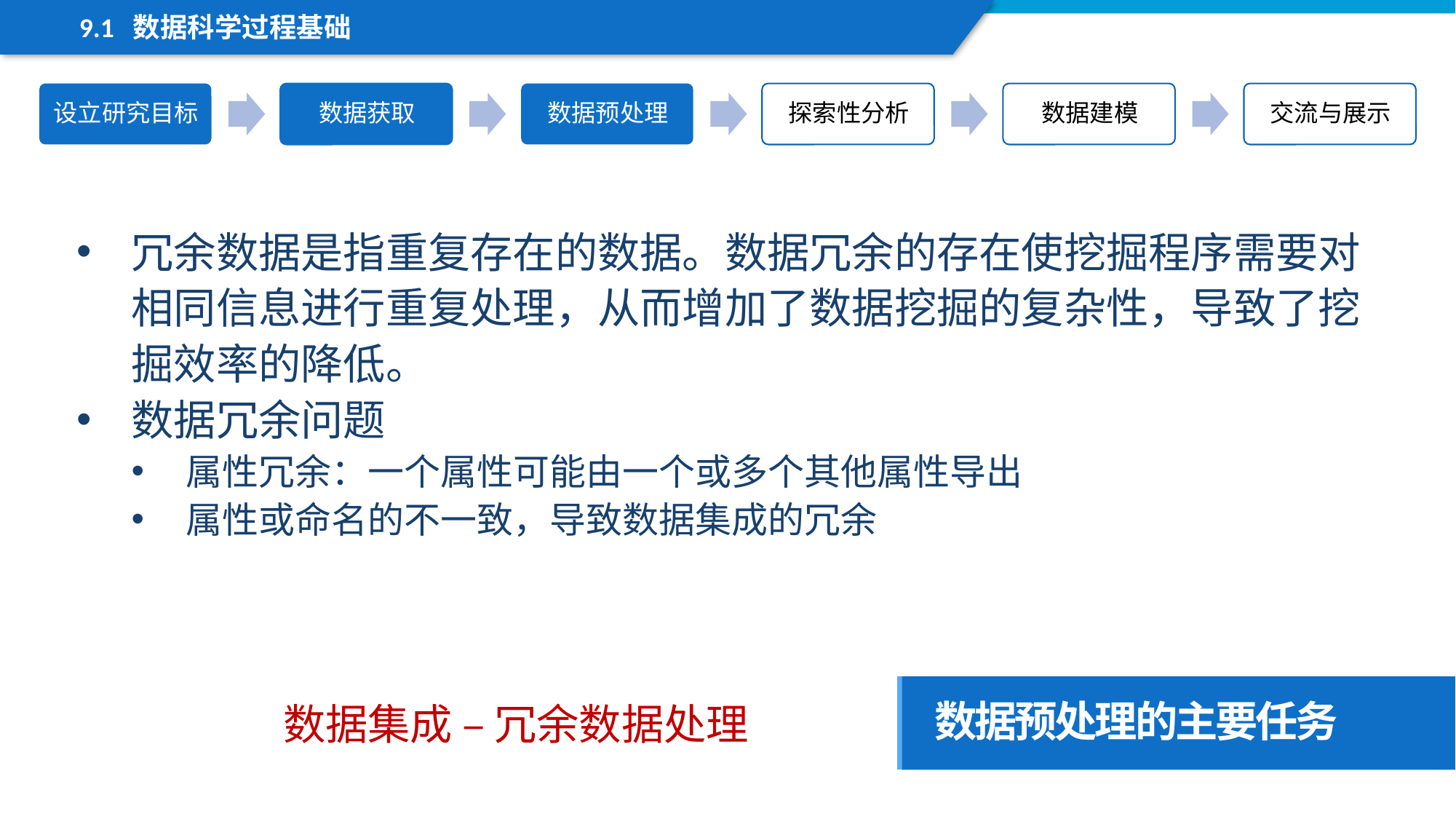

9.1  数据科学过程基础
设立研究目标

数据获取

数据预处理

探索性分析

数据建模

交流与展示
冗余数据是指重复存在的数据。数据冗余的存在使挖掘程序需要对相同信息进行重复处理，从而增加了数据挖掘的复杂性，导致了挖掘效率的降低。
数据冗余问题
属性冗余：一个属性可能由一个或多个其他属性导出
属性或命名的不一致，导致数据集成的冗余

数据预处理的主要任务
数据集成 – 冗余数据处理